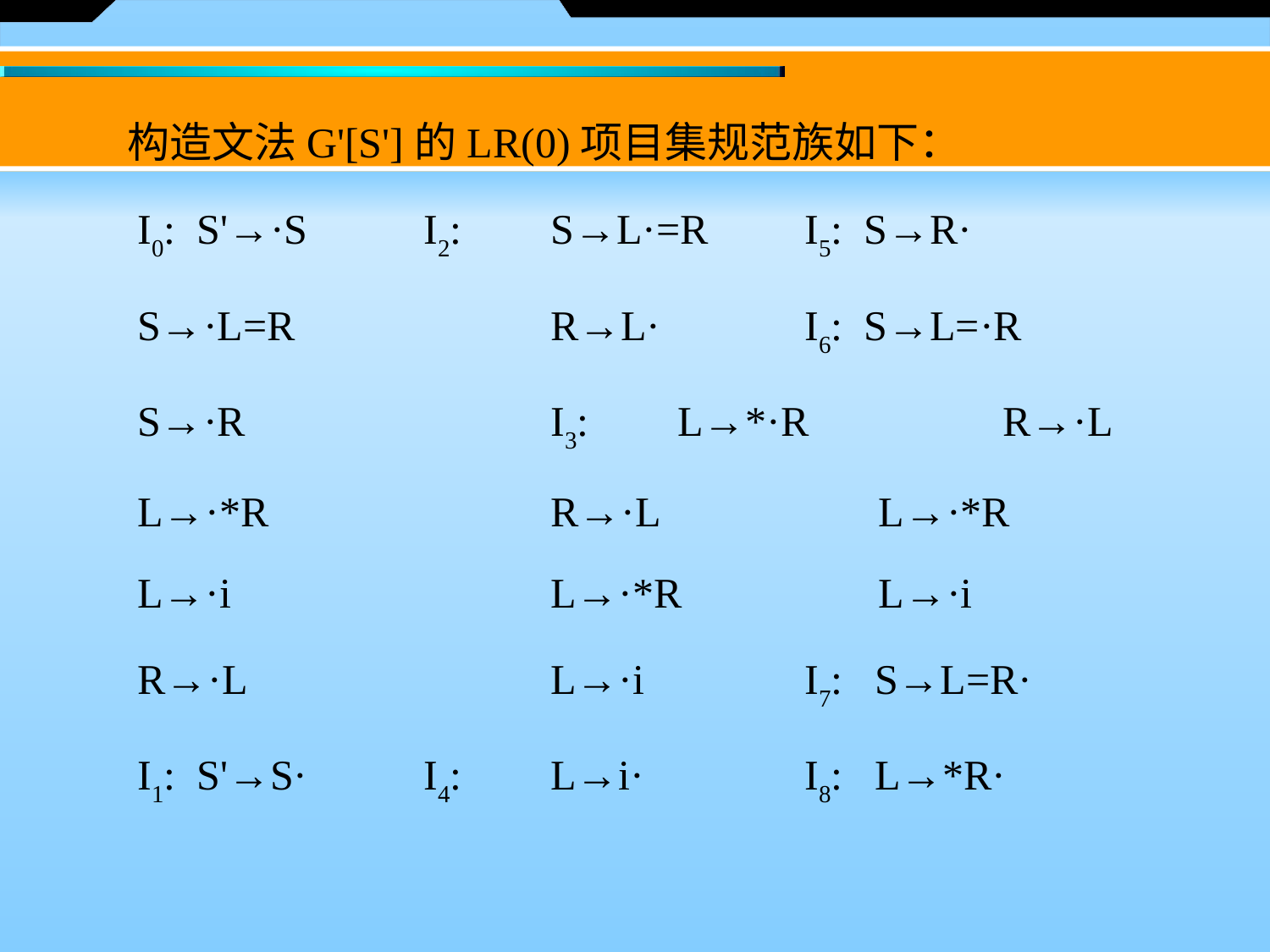

构造文法G'[S']的LR(0)项目集规范族如下：
　　I0:  S'→·S     	I2:  	S→L·=R       	I5:  S→R·
　　S→·L=R        		R→L·         	I6:  S→L=·R
　　S→·R      		I3: 	L→*·R           	　  R→·L
　　L→·*R          		R→·L            	       L→·*R
　　L→·i           		L→·*R           	       L→·i
　　R→·L           		L→·i         	I7:   S→L=R·
　　I1:  S'→S·     	I4: 	L→i·         	I8:   L→*R·